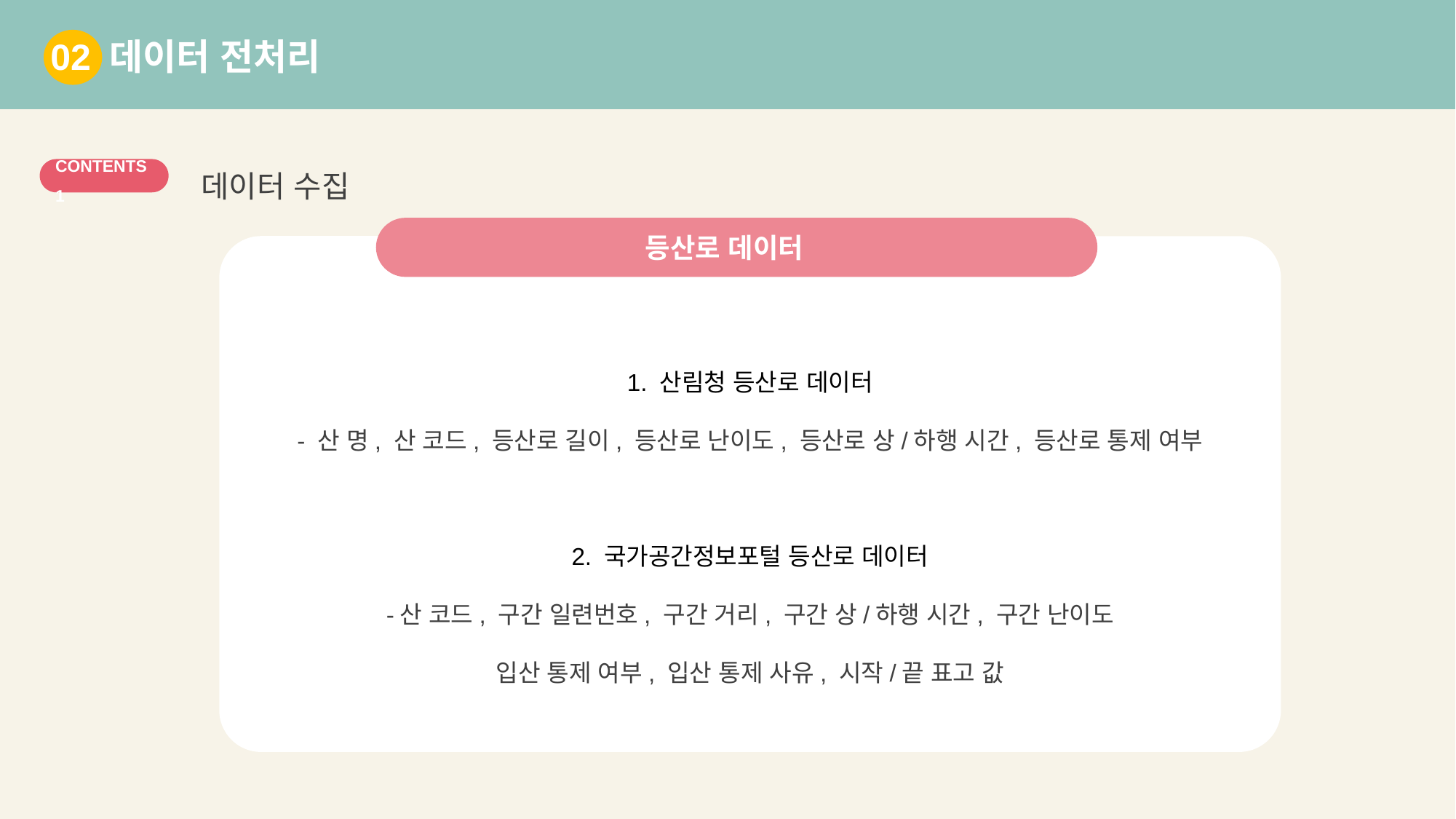

02 데이터 전처리

데이터 수집
CONTENTS 1

1. 산림청 등산로 데이터
- 산 명, 산 코드, 등산로 길이, 등산로 난이도, 등산로 상/하행 시간, 등산로 통제 여부
2. 국가공간정보포털 등산로 데이터
-산 코드, 구간 일련번호, 구간 거리, 구간 상/하행 시간, 구간 난이도
입산 통제 여부, 입산 통제 사유, 시작/끝 표고 값
등산로 데이터